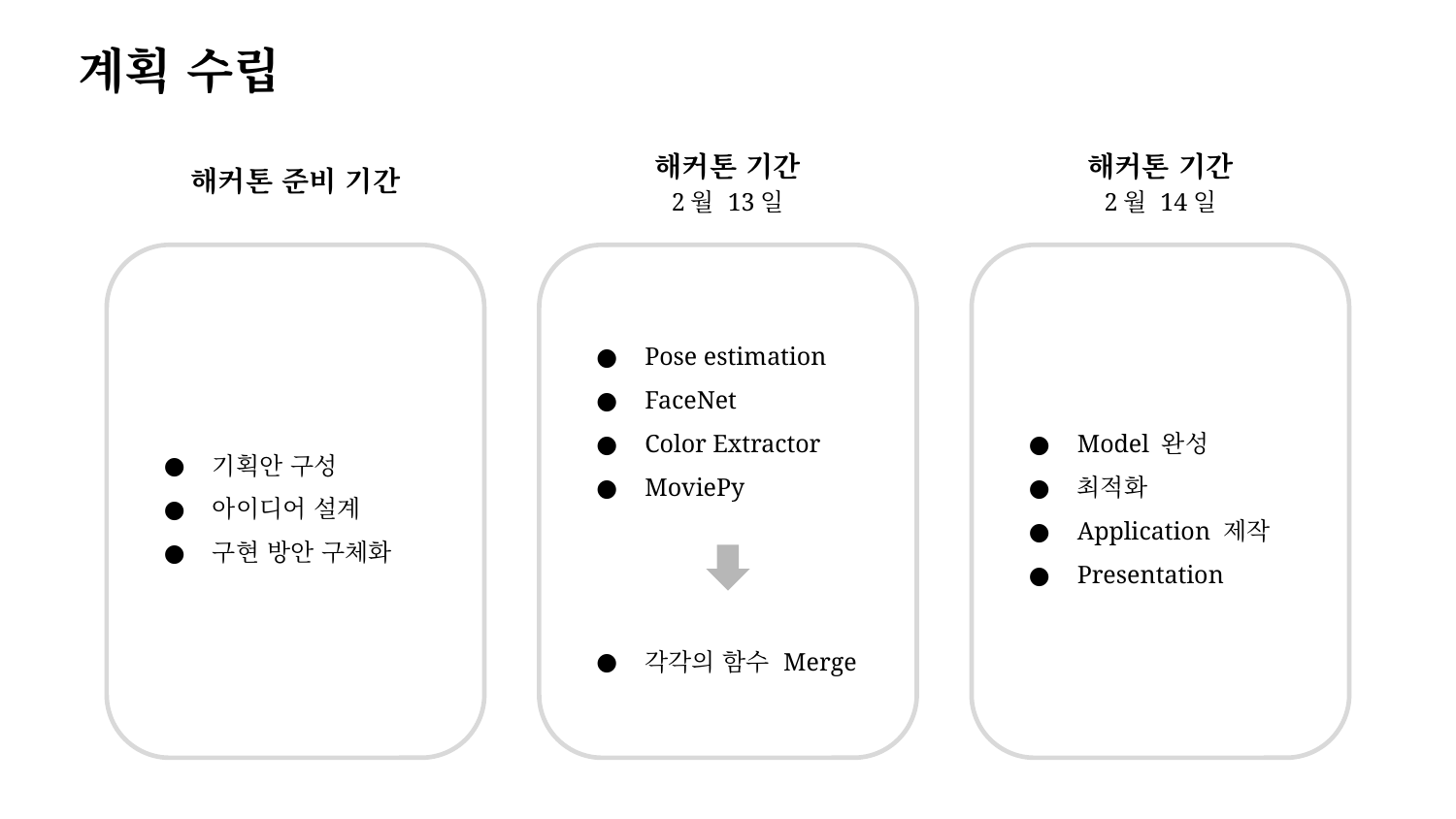

계획 수립
해커톤 준비 기간
해커톤 기간
2월 13일
해커톤 기간
2월 14일
기획안 구성
아이디어 설계
구현 방안 구체화
Pose estimation
FaceNet
Color Extractor
MoviePy

각각의 함수 Merge
Model 완성
최적화
Application 제작
Presentation